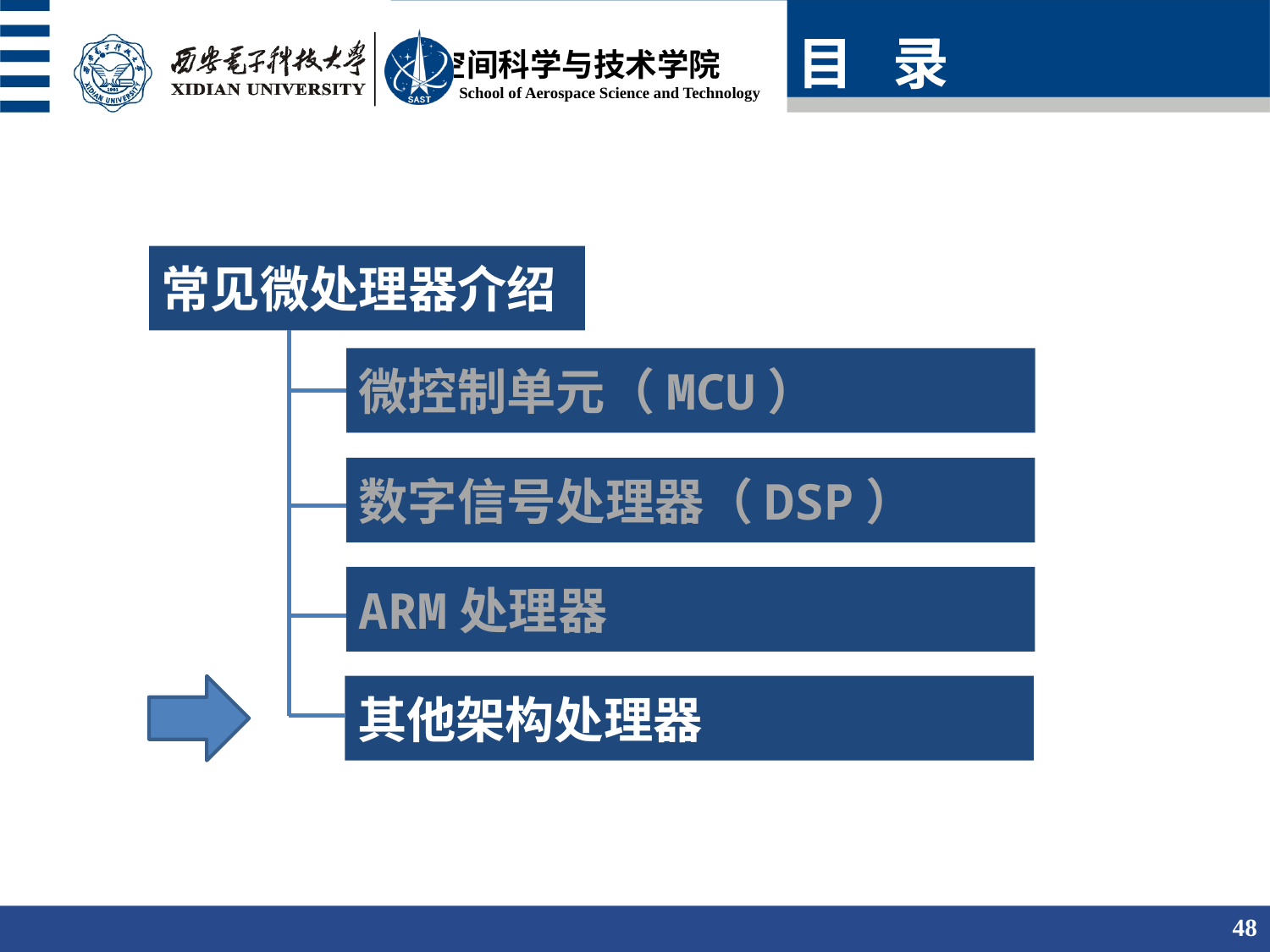

目   录
常见微处理器介绍
微控制单元（MCU）
数字信号处理器（DSP）
ARM处理器

其他架构处理器